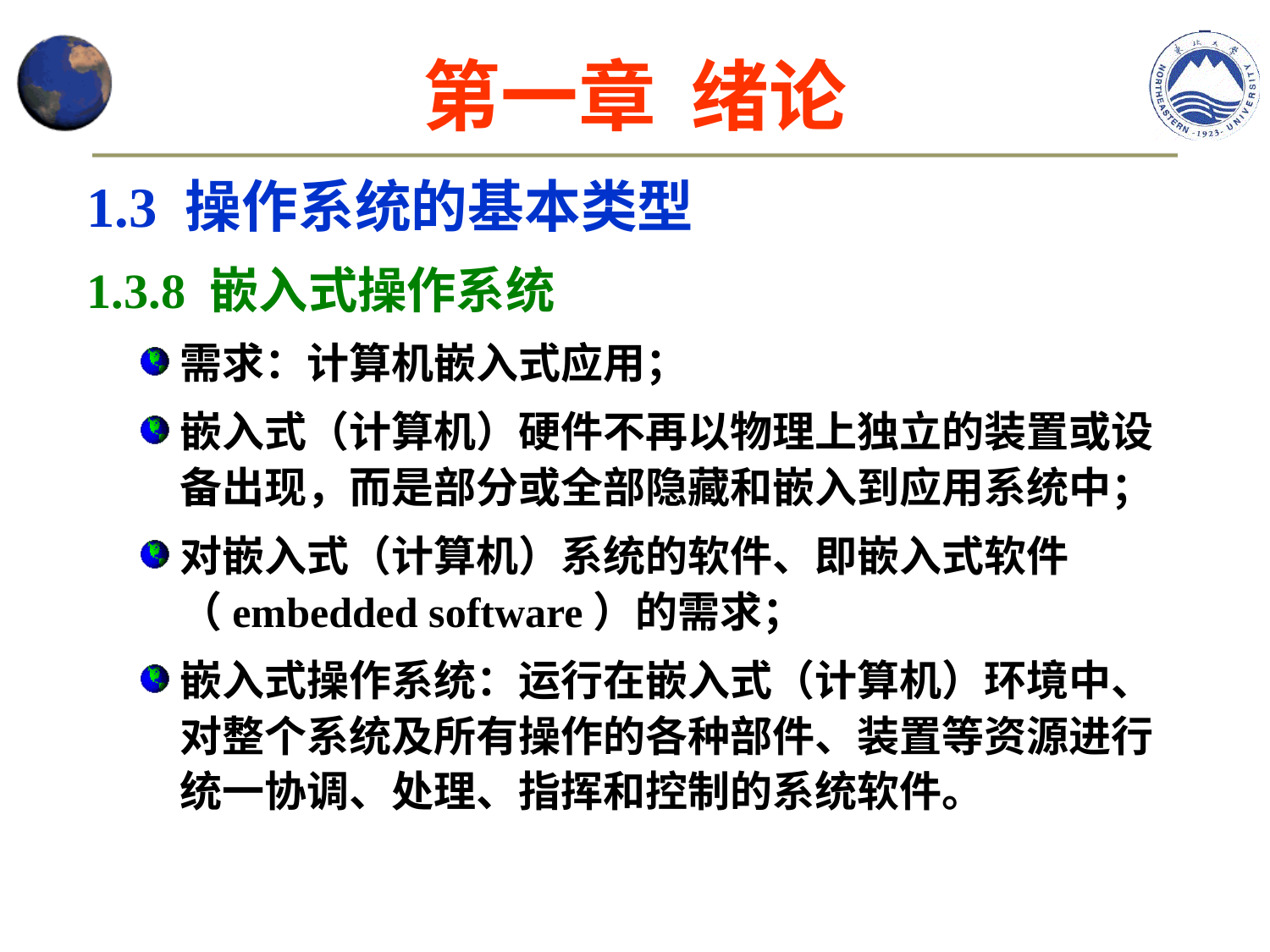

# 第一章  绪论
1.3 操作系统的基本类型
1.3.8 嵌入式操作系统
需求：计算机嵌入式应用；
嵌入式（计算机）硬件不再以物理上独立的装置或设备出现，而是部分或全部隐藏和嵌入到应用系统中；
对嵌入式（计算机）系统的软件、即嵌入式软件（embedded software）的需求；
嵌入式操作系统：运行在嵌入式（计算机）环境中、对整个系统及所有操作的各种部件、装置等资源进行统一协调、处理、指挥和控制的系统软件。